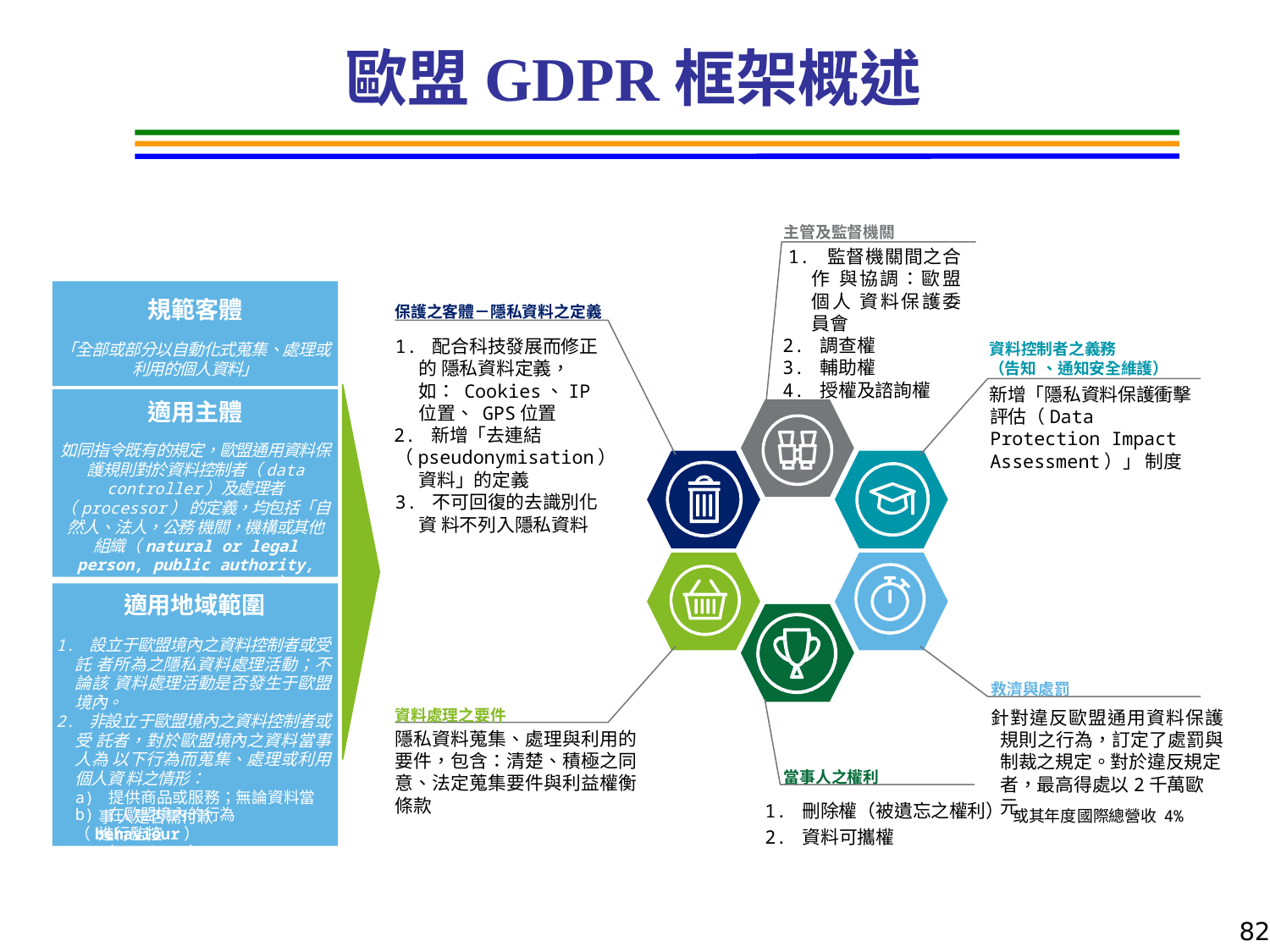

# 歐盟GDPR框架概述
主管及監督機關
1. 監督機關間之合作 與協調：歐盟個人 資料保護委員會
2. 調查權
3. 輔助權
4. 授權及諮詢權

規範客體
「全部或部分以自動化式蒐集、處理或 利用的個人資料」
保護之客體－隱私資料之定義

1. 配合科技發展而修正的 隱私資料定義，如： Cookies、IP位置、 GPS位置
2. 新增「去連結
（pseudonymisation） 資料」的定義
3. 不可回復的去識別化資 料不列入隱私資料
資料控制者之義務
（告知 、通知安全維護）
新增「隱私資料保護衝擊 評估（Data Protection Impact Assessment）」 制度

適用主體
如同指令既有的規定，歐盟通用資料保 護規則對於資料控制者（data controller）及處理者（processor） 的定義，均包括「自然人、法人，公務 機關，機構或其他組織（natural or legal person, public authority, agency or other body）」

適用地域範圍
1. 設立于歐盟境內之資料控制者或受託 者所為之隱私資料處理活動；不論該 資料處理活動是否發生于歐盟境內。
2. 非設立于歐盟境內之資料控制者或受 託者，對於歐盟境內之資料當事人為 以下行為而蒐集、處理或利用個人資 料之情形：
a) 提供商品或服務；無論資料當事 人是否需付款

救濟與處罰
針對違反歐盟通用資料保護 規則之行為，訂定了處罰與 制裁之規定。對於違反規定

資料處理之要件
隱私資料蒐集、處理與利用的 要件，包含：清楚、積極之同 意、法定蒐集要件與利益權衡 條款
當事人之權利
者，最高得處以2千萬歐元
1. 刪除權（被遺忘之權利）  或其年度國際總營收4%
2. 資料可攜權
b) 在歐盟境內的行為（behaviour）
進行監控（monitor）
82